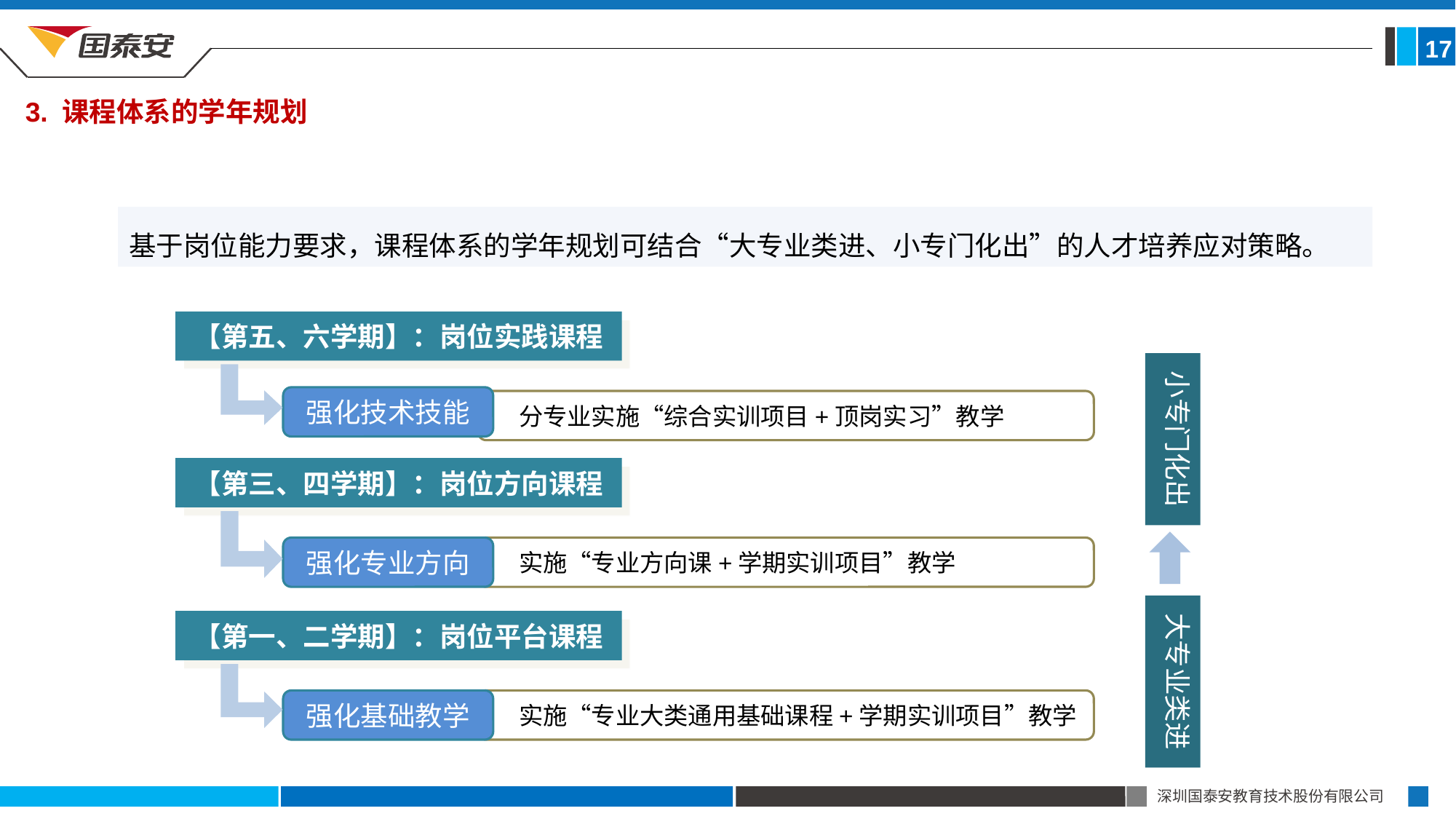

17
3. 课程体系的学年规划
基于岗位能力要求，课程体系的学年规划可结合“大专业类进、小专门化出”的人才培养应对策略。
【第五、六学期】：岗位实践课程
小专门化出

强化技术技能
    分专业实施“综合实训项目+顶岗实习”教学
【第三、四学期】：岗位方向课程

强化专业方向
    实施“专业方向课+学期实训项目”教学
大专业类进
【第一、二学期】：岗位平台课程

强化基础教学
    实施“专业大类通用基础课程+学期实训项目”教学